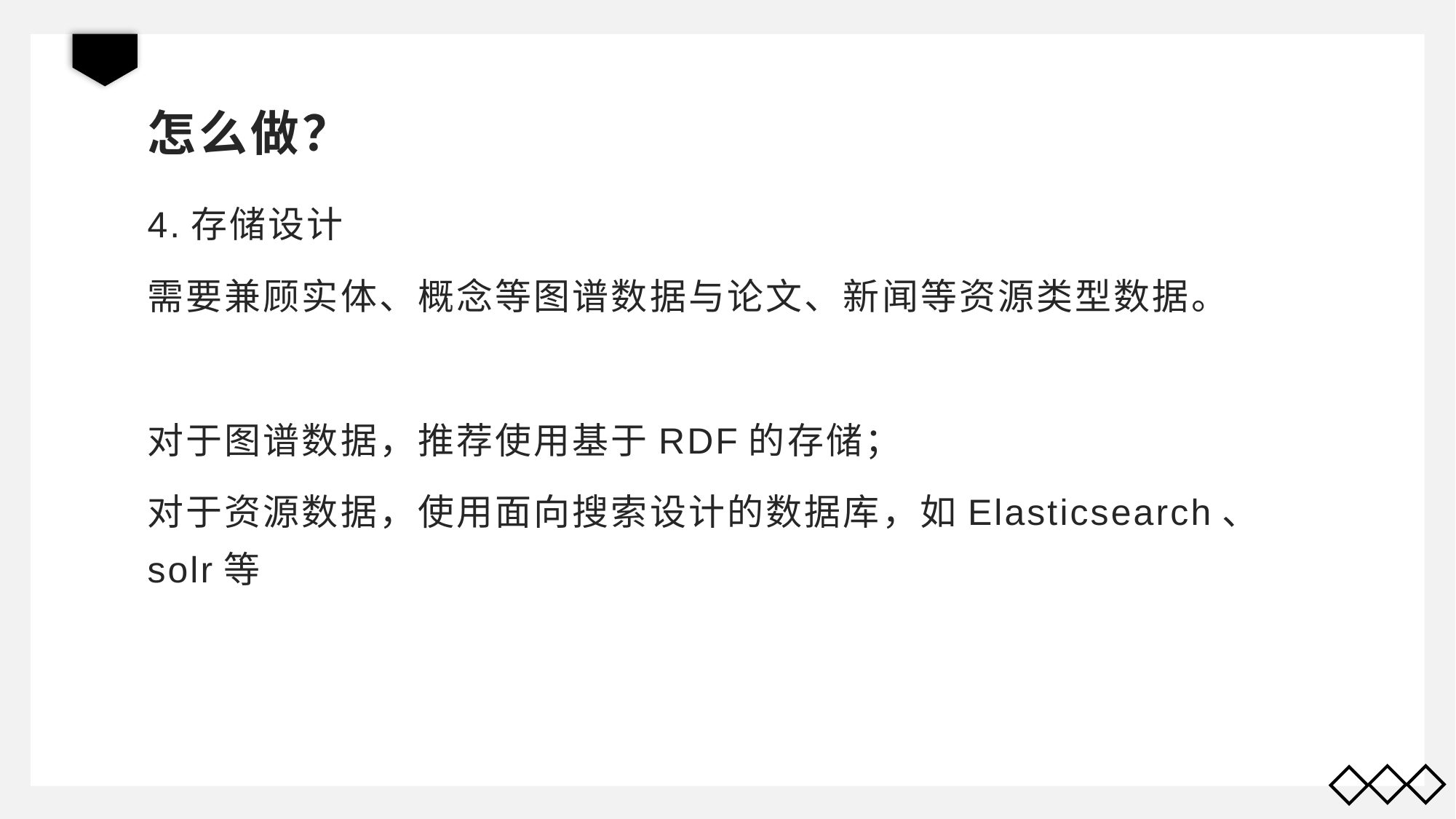

# 怎么做？
4.存储设计
需要兼顾实体、概念等图谱数据与论文、新闻等资源类型数据。

对于图谱数据，推荐使用基于RDF的存储；
对于资源数据，使用面向搜索设计的数据库，如Elasticsearch、solr等